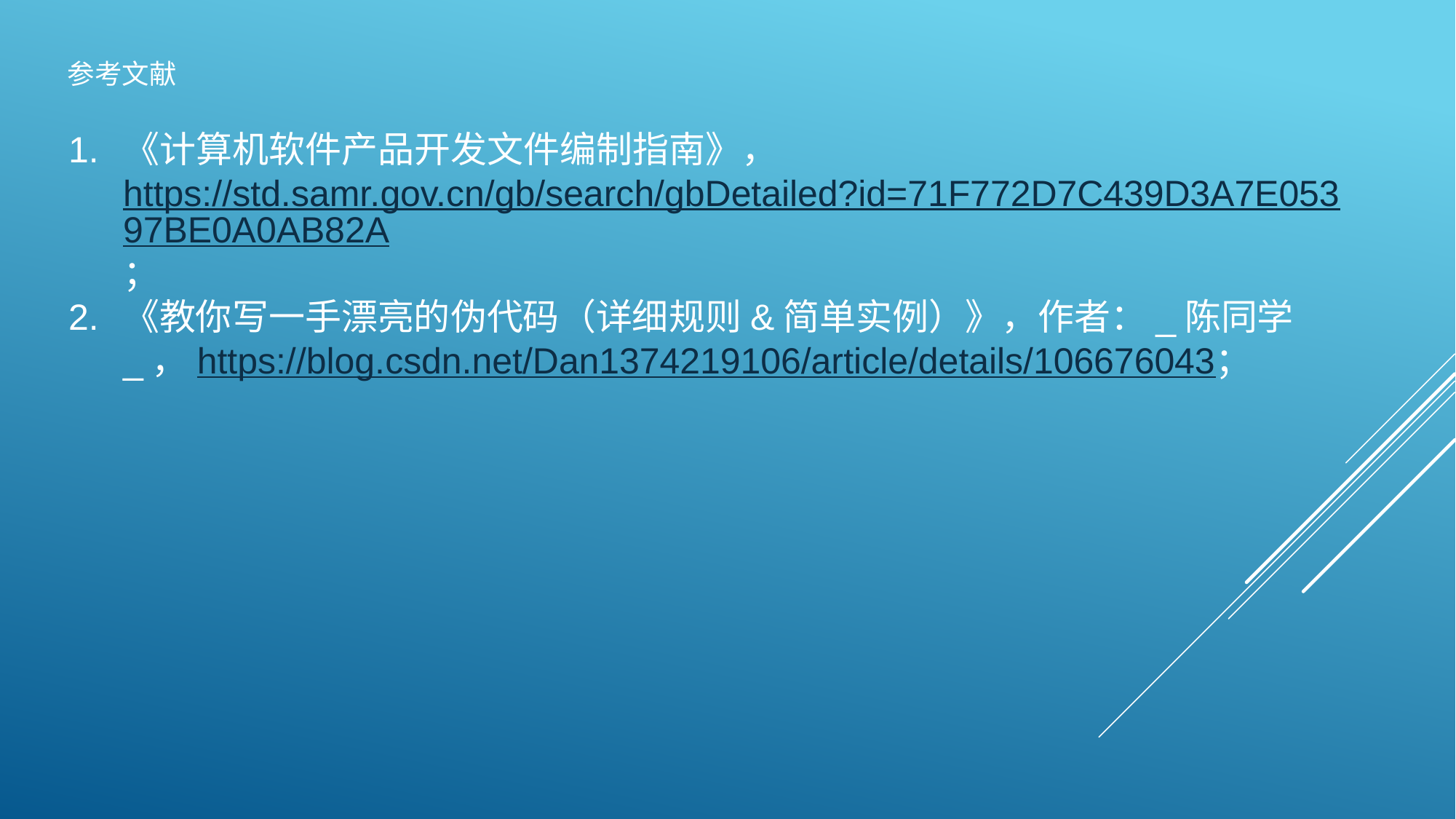

参考文献
《计算机软件产品开发文件编制指南》，https://std.samr.gov.cn/gb/search/gbDetailed?id=71F772D7C439D3A7E05397BE0A0AB82A；
《教你写一手漂亮的伪代码（详细规则&简单实例）》，作者：_陈同学_，https://blog.csdn.net/Dan1374219106/article/details/106676043；